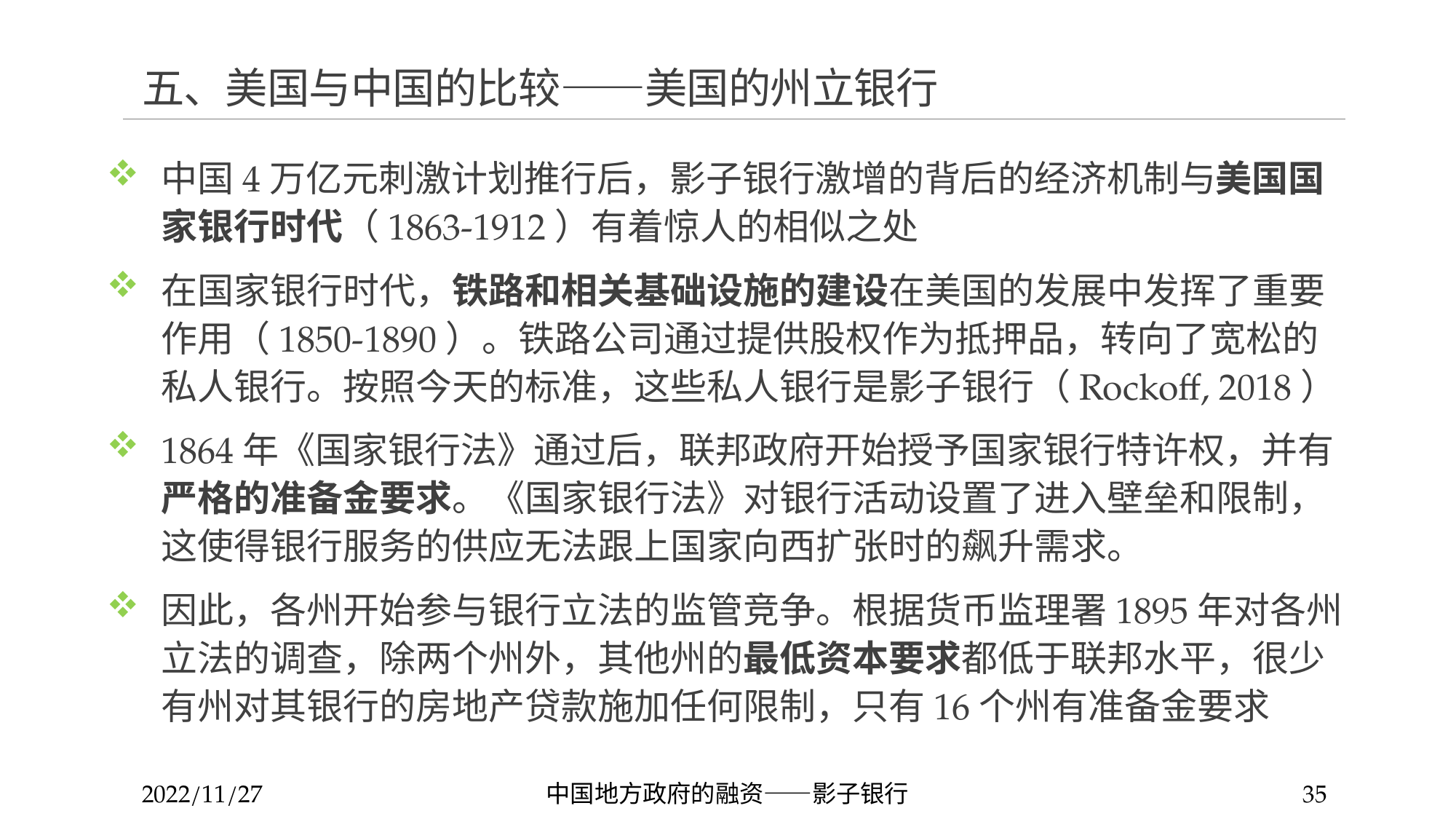

# 五、美国与中国的比较——美国的州立银行
中国4万亿元刺激计划推行后，影子银行激增的背后的经济机制与美国国家银行时代（1863-1912）有着惊人的相似之处
在国家银行时代，铁路和相关基础设施的建设在美国的发展中发挥了重要作用（1850-1890）。铁路公司通过提供股权作为抵押品，转向了宽松的私人银行。按照今天的标准，这些私人银行是影子银行（Rockoff, 2018）
1864年《国家银行法》通过后，联邦政府开始授予国家银行特许权，并有严格的准备金要求。《国家银行法》对银行活动设置了进入壁垒和限制，这使得银行服务的供应无法跟上国家向西扩张时的飙升需求。
因此，各州开始参与银行立法的监管竞争。根据货币监理署1895年对各州立法的调查，除两个州外，其他州的最低资本要求都低于联邦水平，很少有州对其银行的房地产贷款施加任何限制，只有16个州有准备金要求
2022/11/27
中国地方政府的融资——影子银行
35